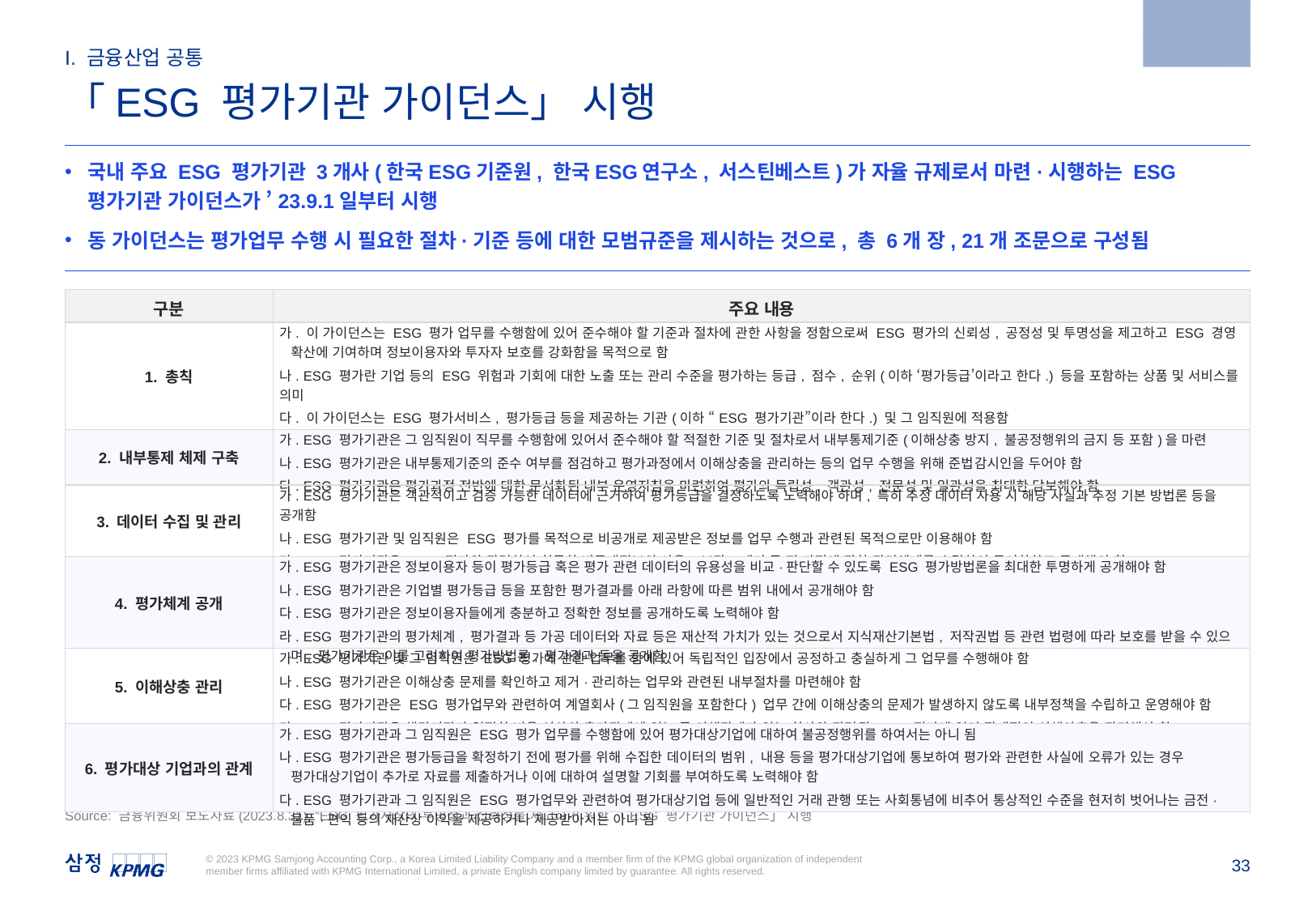

2023.8.31
I. 금융산업 공통
「ESG 평가기관 가이던스」 시행
국내 주요 ESG 평가기관 3개사(한국ESG기준원, 한국ESG연구소, 서스틴베스트)가 자율 규제로서 마련·시행하는 ESG 평가기관 가이던스가 ’23.9.1일부터 시행
동 가이던스는 평가업무 수행 시 필요한 절차·기준 등에 대한 모범규준을 제시하는 것으로, 총 6개 장, 21개 조문으로 구성됨
| 구분 | 주요 내용 |
| --- | --- |
| 1. 총칙 | 가. 이 가이던스는 ESG 평가 업무를 수행함에 있어 준수해야 할 기준과 절차에 관한 사항을 정함으로써 ESG 평가의 신뢰성, 공정성 및 투명성을 제고하고 ESG 경영 확산에 기여하며 정보이용자와 투자자 보호를 강화함을 목적으로 함 나. ESG 평가란 기업 등의 ESG 위험과 기회에 대한 노출 또는 관리 수준을 평가하는 등급, 점수, 순위(이하 ‘평가등급’이라고 한다.) 등을 포함하는 상품 및 서비스를 의미 다. 이 가이던스는 ESG 평가서비스, 평가등급 등을 제공하는 기관(이하 “ESG 평가기관”이라 한다.) 및 그 임직원에 적용함 라. 이 가이던스는 그 취지와 내용에 동의하여 가이던스의 수용과 이행에 자율적으로 참여할 것을 천명한 ESG 평가기관에 한해 적용됨 |
| 2. 내부통제 체제 구축 | 가. ESG 평가기관은 그 임직원이 직무를 수행함에 있어서 준수해야 할 적절한 기준 및 절차로서 내부통제기준(이해상충 방지, 불공정행위의 금지 등 포함)을 마련 나. ESG 평가기관은 내부통제기준의 준수 여부를 점검하고 평가과정에서 이해상충을 관리하는 등의 업무 수행을 위해 준법감시인을 두어야 함 다. ESG 평가기관은 평가과정 전반에 대한 문서화된 내부 운영지침을 마련하여 평가의 독립성, 객관성, 전문성 및 일관성을 최대한 담보해야 함 |
| 3. 데이터 수집 및 관리 | 가. ESG 평가기관은 객관적이고 검증 가능한 데이터에 근거하여 평가등급을 결정하도록 노력해야 하며, 특히 추정 데이터 사용 시 해당 사실과 추정 기본 방법론 등을 공개함 나. ESG 평가기관 및 임직원은 ESG 평가를 목적으로 비공개로 제공받은 정보를 업무 수행과 관련된 목적으로만 이용해야 함 다. ESG 평가기관은 ESG 평가와 관련하여 취득한 비공개정보의 사용, 보관, 폐기 등 전 과정에 관한 관리체계를 수립하여 문서화하고 공개해야 함 |
| 4. 평가체계 공개 | 가. ESG 평가기관은 정보이용자 등이 평가등급 혹은 평가 관련 데이터의 유용성을 비교·판단할 수 있도록 ESG 평가방법론을 최대한 투명하게 공개해야 함 나. ESG 평가기관은 기업별 평가등급 등을 포함한 평가결과를 아래 라항에 따른 범위 내에서 공개해야 함 다. ESG 평가기관은 정보이용자들에게 충분하고 정확한 정보를 공개하도록 노력해야 함 라. ESG 평가기관의 평가체계, 평가결과 등 가공 데이터와 자료 등은 재산적 가치가 있는 것으로서 지식재산기본법, 저작권법 등 관련 법령에 따라 보호를 받을 수 있으며, 평가기관은 이를 고려하여 평가방법론, 평가결과 등을 공개함 |
| 5. 이해상충 관리 | 가. ESG 평가기관 및 그 임직원은 ESG 평가에 관한 업무를 함에 있어 독립적인 입장에서 공정하고 충실하게 그 업무를 수행해야 함 나. ESG 평가기관은 이해상충 문제를 확인하고 제거·관리하는 업무와 관련된 내부절차를 마련해야 함 다. ESG 평가기관은 ESG 평가업무와 관련하여 계열회사(그 임직원을 포함한다) 업무 간에 이해상충의 문제가 발생하지 않도록 내부정책을 수립하고 운영해야 함 라. ESG 평가기관은 해당기관과 일정한 비율 이상의 출자관계에 있는 등 이해관계가 있는 회사와 관련된 ESG 평가에 있어 잠재적인 이해상충을 관리해야 함 |
| 6. 평가대상 기업과의 관계 | 가. ESG 평가기관과 그 임직원은 ESG 평가 업무를 수행함에 있어 평가대상기업에 대하여 불공정행위를 하여서는 아니 됨 나. ESG 평가기관은 평가등급을 확정하기 전에 평가를 위해 수집한 데이터의 범위, 내용 등을 평가대상기업에 통보하여 평가와 관련한 사실에 오류가 있는 경우 평가대상기업이 추가로 자료를 제출하거나 이에 대하여 설명할 기회를 부여하도록 노력해야 함 다. ESG 평가기관과 그 임직원은 ESG 평가업무와 관련하여 평가대상기업 등에 일반적인 거래 관행 또는 사회통념에 비추어 통상적인 수준을 현저히 벗어나는 금전·물품·편익 등의 재산상 이익을 제공하거나 제공받아서는 아니 됨 |
Source: 금융위원회 보도자료(2023.8.31), “ESG 평가시장의 투명성과 신뢰성을 제고하기 위한 「ESG 평가기관 가이던스」 시행”